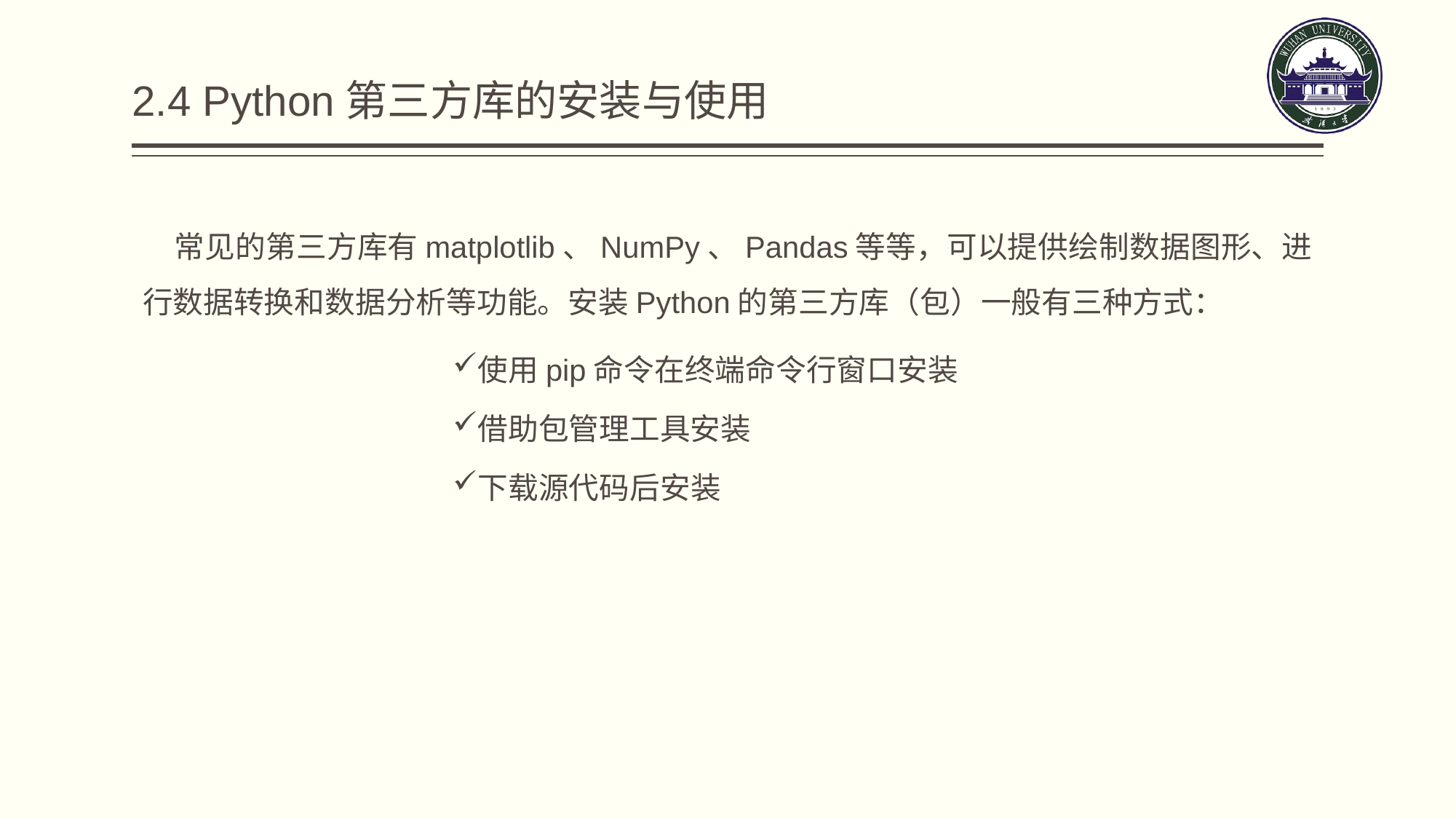

# 2.4 Python第三方库的安装与使用
    常见的第三方库有matplotlib、NumPy、Pandas等等，可以提供绘制数据图形、进行数据转换和数据分析等功能。安装Python的第三方库（包）一般有三种方式：
使用pip命令在终端命令行窗口安装
借助包管理工具安装
下载源代码后安装